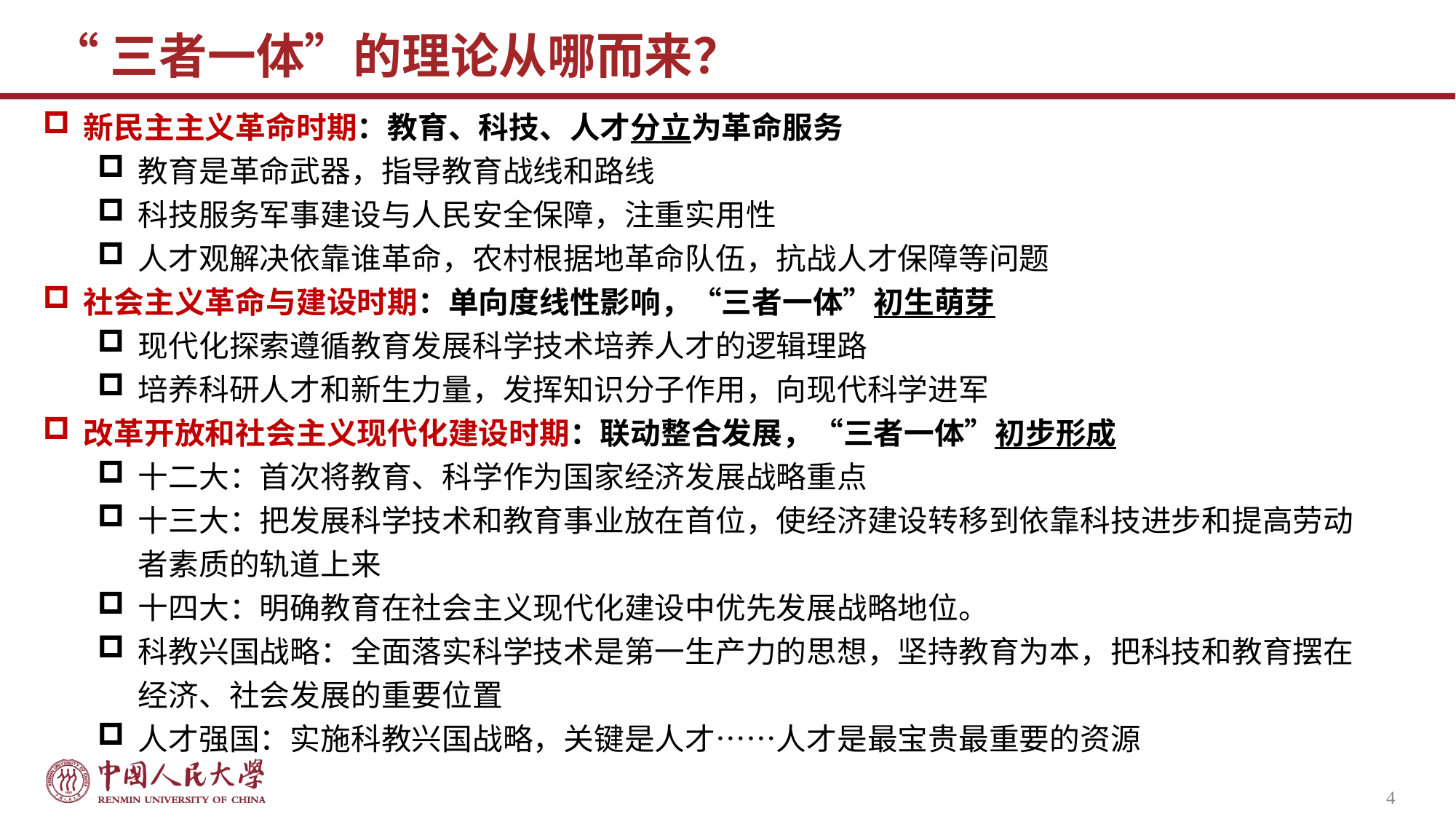

# “三者一体”的理论从哪而来？
新民主主义革命时期：教育、科技、人才分立为革命服务
教育是革命武器，指导教育战线和路线
科技服务军事建设与人民安全保障，注重实用性
人才观解决依靠谁革命，农村根据地革命队伍，抗战人才保障等问题
社会主义革命与建设时期：单向度线性影响，“三者一体”初生萌芽
现代化探索遵循教育发展科学技术培养人才的逻辑理路
培养科研人才和新生力量，发挥知识分子作用，向现代科学进军
改革开放和社会主义现代化建设时期：联动整合发展，“三者一体”初步形成
十二大：首次将教育、科学作为国家经济发展战略重点
十三大：把发展科学技术和教育事业放在首位，使经济建设转移到依靠科技进步和提高劳动者素质的轨道上来
十四大：明确教育在社会主义现代化建设中优先发展战略地位。
科教兴国战略：全面落实科学技术是第一生产力的思想，坚持教育为本，把科技和教育摆在经济、社会发展的重要位置
人才强国：实施科教兴国战略，关键是人才……人才是最宝贵最重要的资源
4